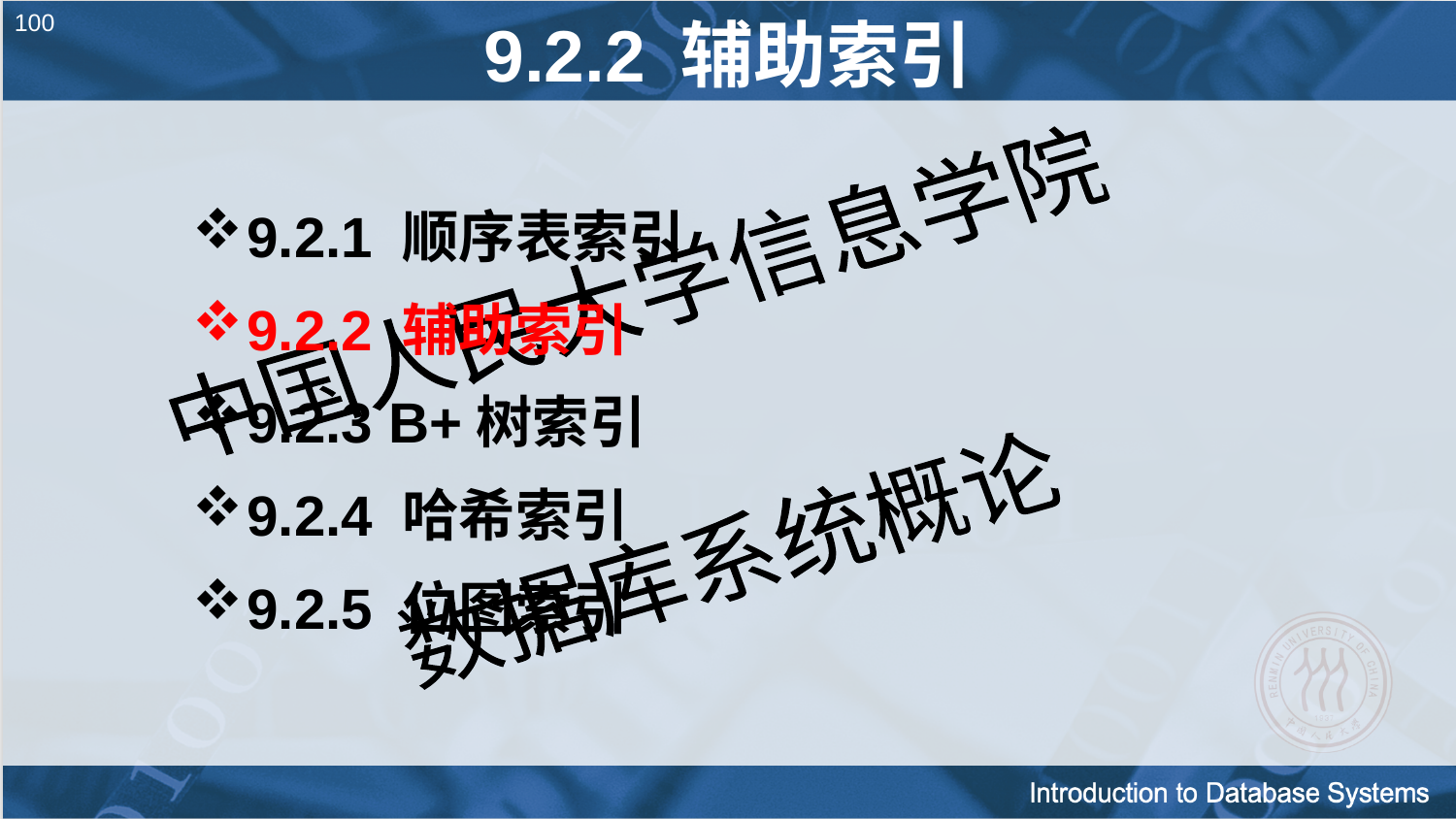

# 100
9.2.2 辅助索引
9.2.1 顺序表索引
9.2.2 辅助索引
9.2.3 B+树索引
9.2.4 哈希索引
9.2.5 位图索引